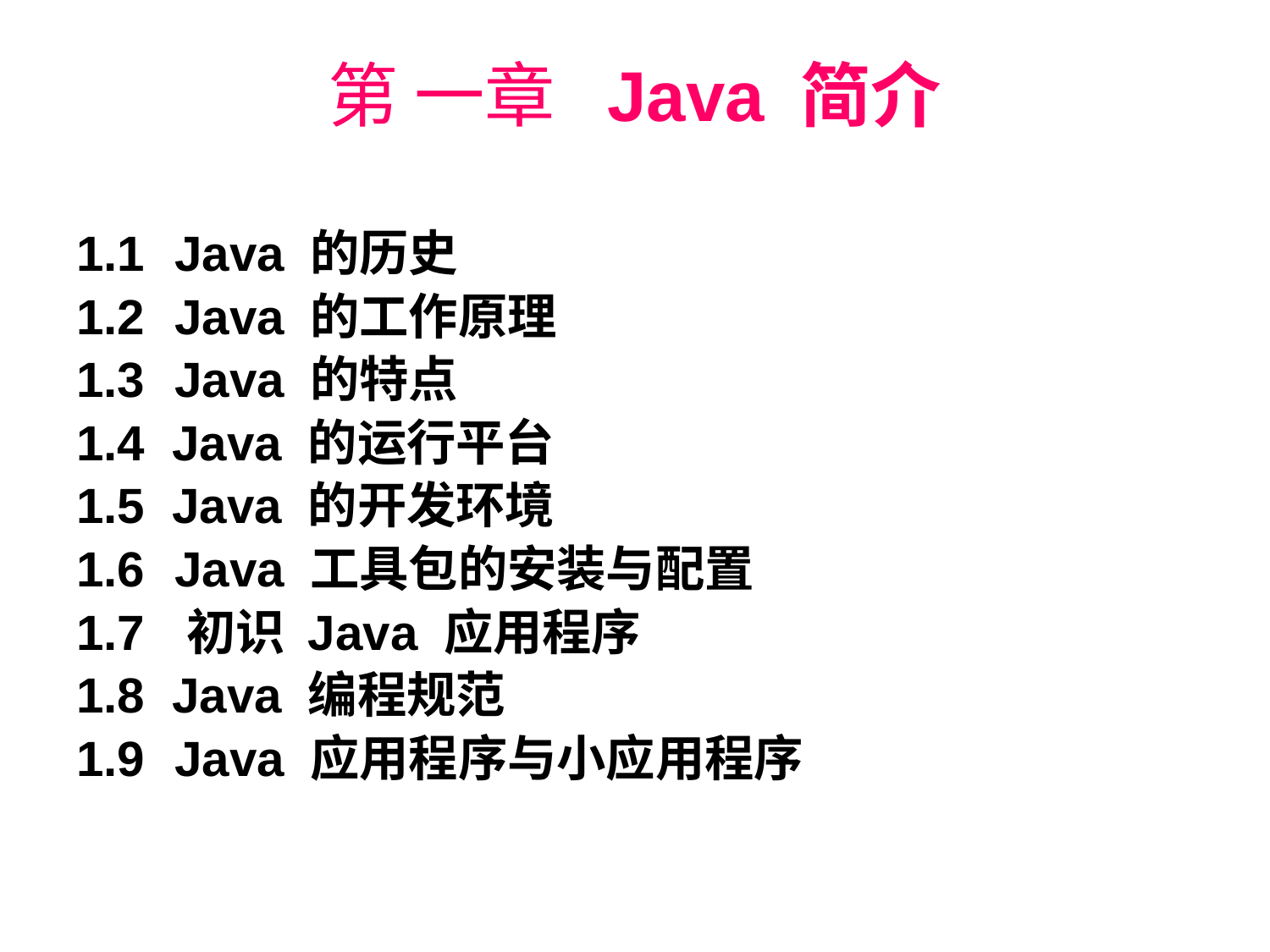

# 第 一章  Java 简介
1.1	 Java 的历史
1.2	 Java 的工作原理
1.3	 Java 的特点
1.4  Java 的运行平台
1.5  Java 的开发环境
1.6	 Java 工具包的安装与配置
1.7 	 初识 Java 应用程序
1.8  Java 编程规范
1.9 	 Java 应用程序与小应用程序